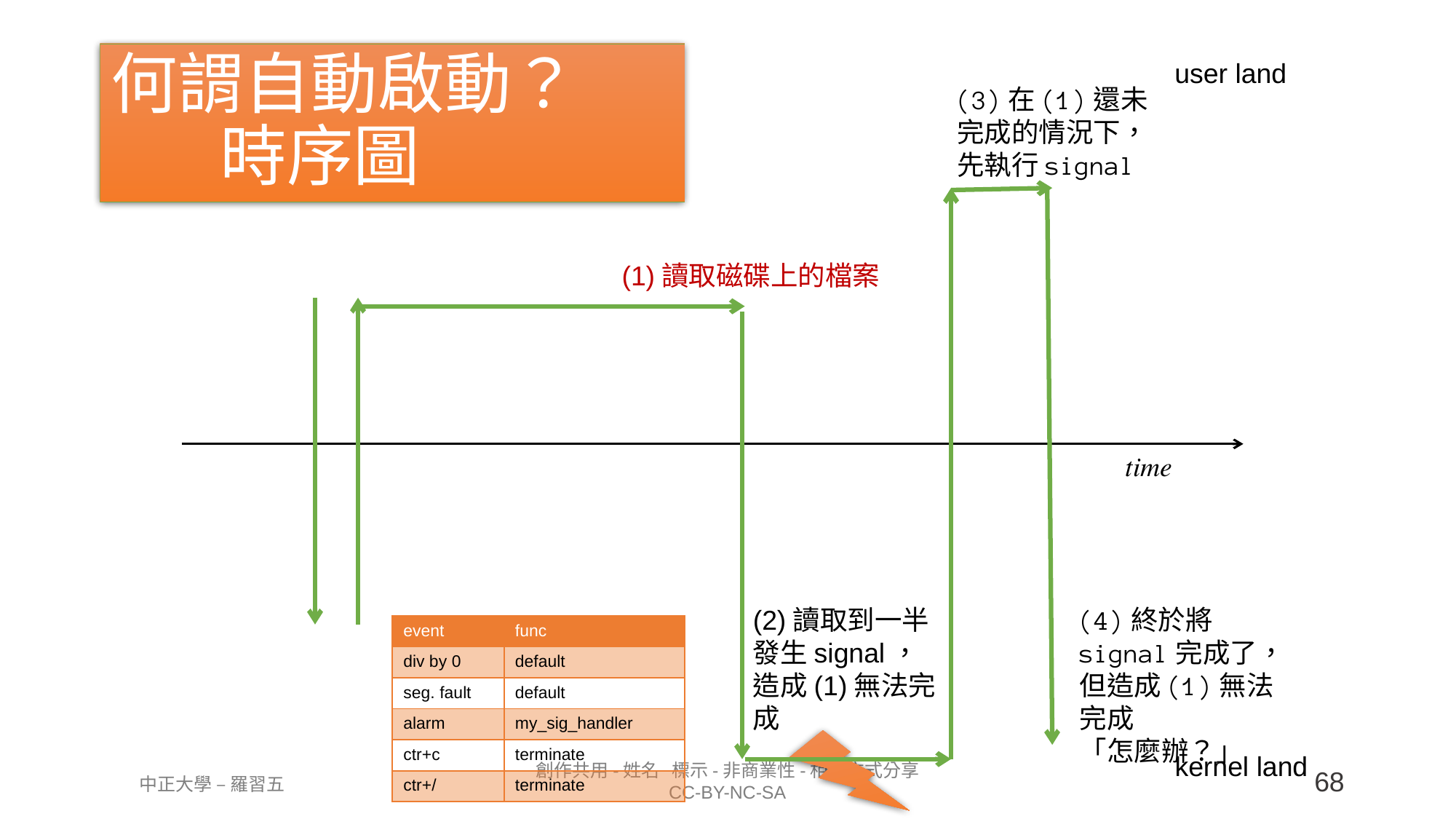

何謂自動啟動？
	時序圖
user land
(3)在(1)還未完成的情況下，先執行signal
(1)讀取磁碟上的檔案
time
(2)讀取到一半發生signal，造成(1)無法完成
(4)終於將signal完成了，但造成(1)無法完成
「怎麼辦？」
| event | func |
| --- | --- |
| div by 0 | default |
| seg. fault | default |
| alarm | my\_sig\_handler |
| ctr+c | terminate |
| ctr+/ | terminate |

kernel land